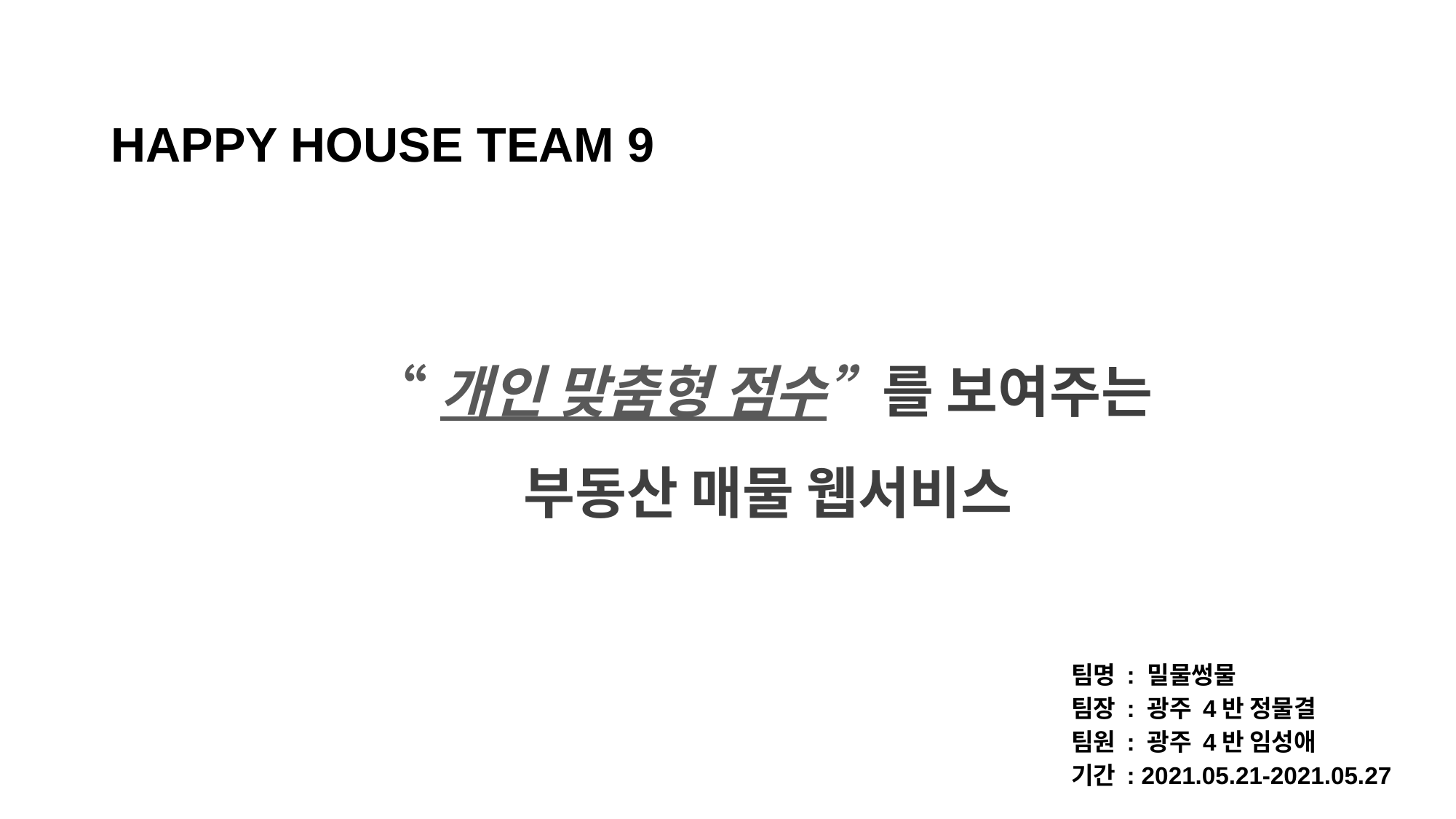

HAPPY HOUSE TEAM 9

“개인 맞춤형 점수”를 보여주는
부동산 매물 웹서비스
팀명 : 밀물썽물
팀장 : 광주 4반 정물결
팀원 : 광주 4반 임성애
기간 : 2021.05.21-2021.05.27